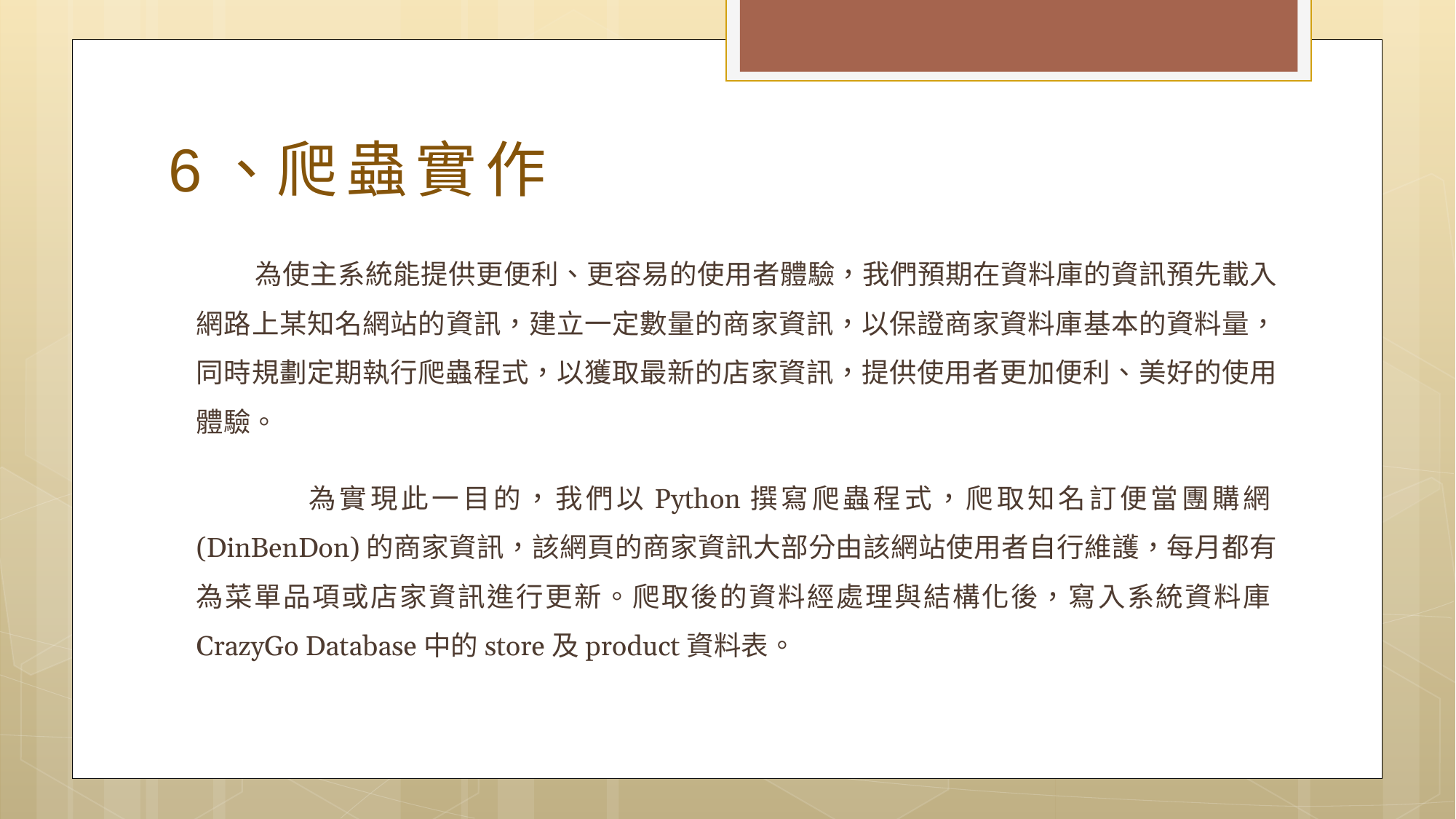

# 6、爬蟲實作
        為使主系統能提供更便利、更容易的使用者體驗，我們預期在資料庫的資訊預先載入網路上某知名網站的資訊，建立一定數量的商家資訊，以保證商家資料庫基本的資料量，同時規劃定期執行爬蟲程式，以獲取最新的店家資訊，提供使用者更加便利、美好的使用體驗。
	為實現此一目的，我們以Python撰寫爬蟲程式，爬取知名訂便當團購網(DinBenDon)的商家資訊，該網頁的商家資訊大部分由該網站使用者自行維護，每月都有為菜單品項或店家資訊進行更新。爬取後的資料經處理與結構化後，寫入系統資料庫CrazyGo Database中的store及product資料表。